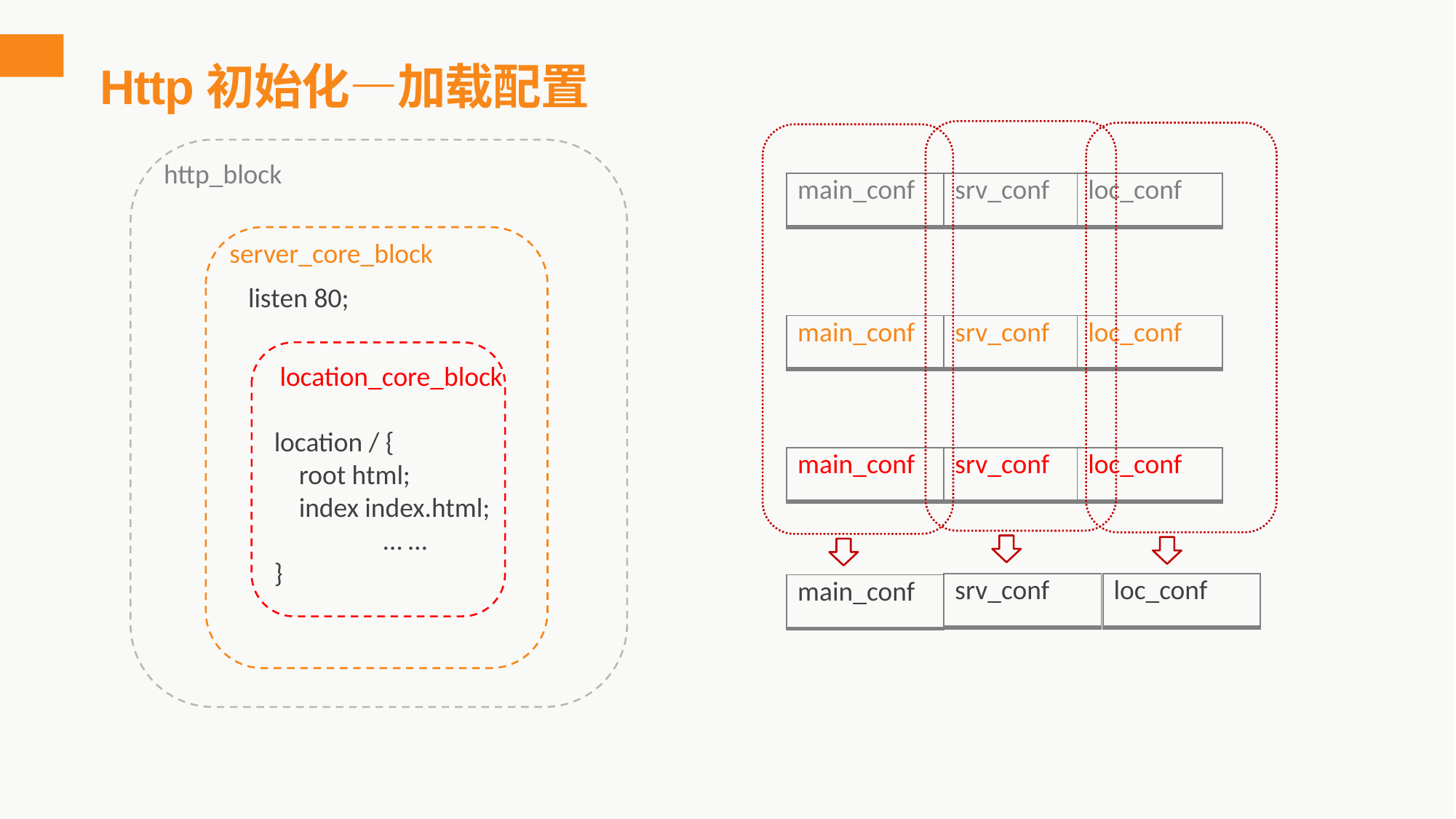

# Http初始化—加载配置

http_block
| main\_conf | srv\_conf | loc\_conf |
| --- | --- | --- |

server_core_block
listen 80;
| main\_conf | srv\_conf | loc\_conf |
| --- | --- | --- |

location_core_block
location / {
    root html;
    index index.html;
	… …
}
| main\_conf | srv\_conf | loc\_conf |
| --- | --- | --- |

| srv\_conf |
| --- |
| loc\_conf |
| --- |
| main\_conf |
| --- |